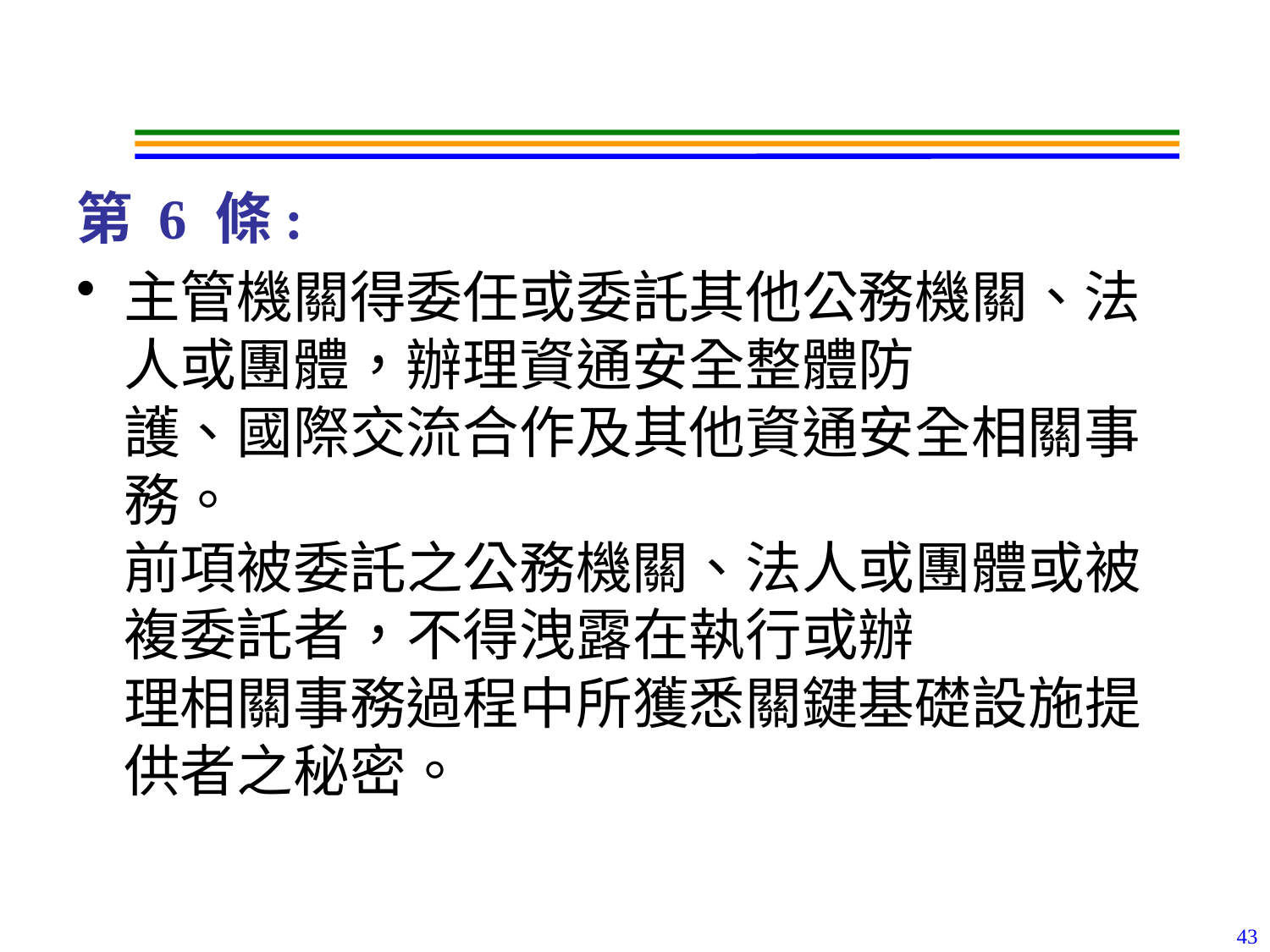

#
第 6 條:
主管機關得委任或委託其他公務機關、法人或團體，辦理資通安全整體防
護、國際交流合作及其他資通安全相關事務。
前項被委託之公務機關、法人或團體或被複委託者，不得洩露在執行或辦
理相關事務過程中所獲悉關鍵基礎設施提供者之秘密。

43